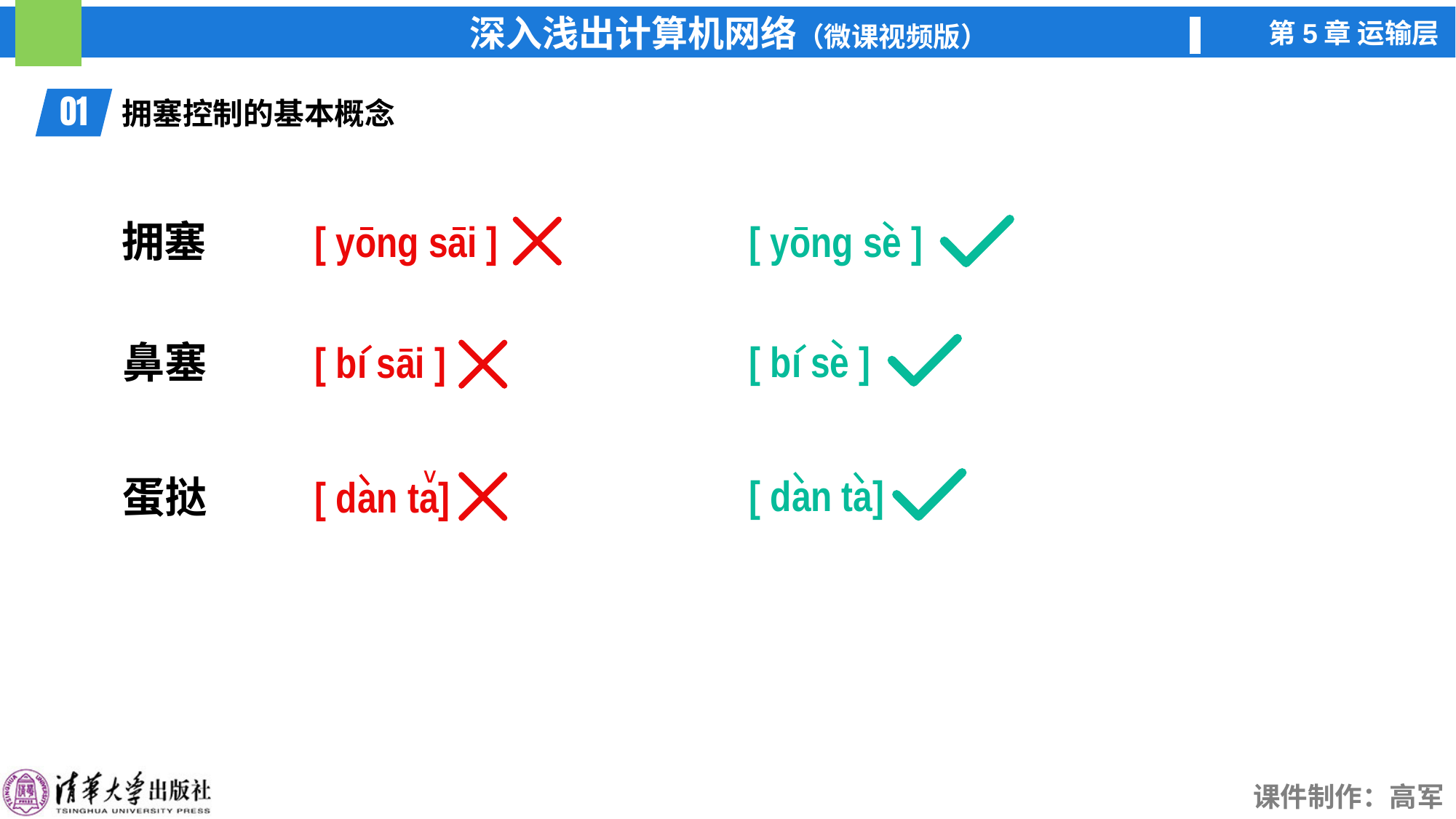

01
拥塞控制的基本概念
拥塞
[ yong sai ]
[ yong se ]

[ bi se ]

鼻塞
[ bi sai ]

^
[ dan ta]

[ dan ta]

蛋挞